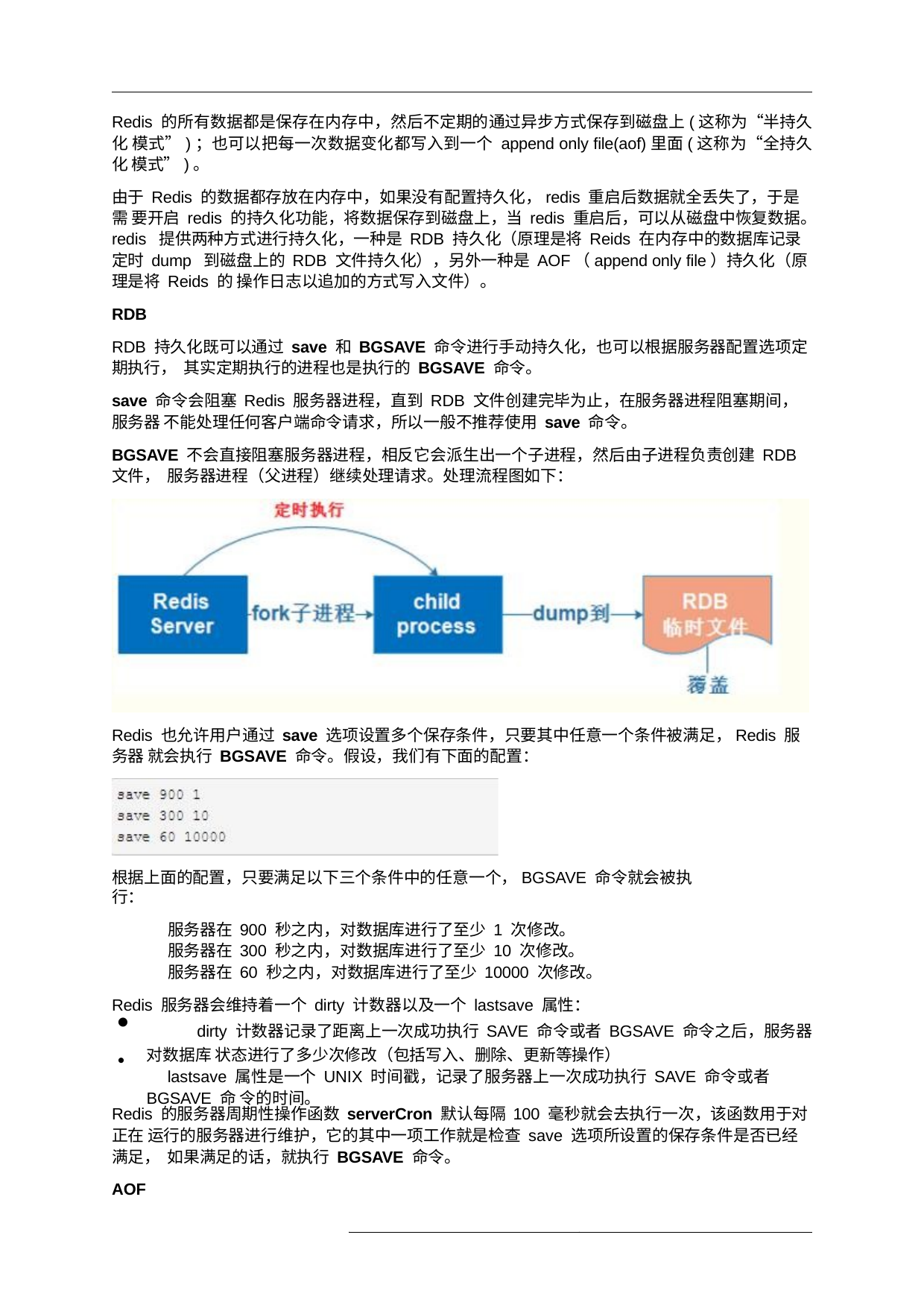

Redis 的所有数据都是保存在内存中，然后不定期的通过异步方式保存到磁盘上(这称为“半持久化 模式”)；也可以把每一次数据变化都写入到一个 append only file(aof)里面(这称为“全持久化 模式”)。
由于 Redis 的数据都存放在内存中，如果没有配置持久化，redis 重启后数据就全丢失了，于是需 要开启 redis 的持久化功能，将数据保存到磁盘上，当 redis 重启后，可以从磁盘中恢复数据。redis  提供两种方式进行持久化，一种是 RDB 持久化（原理是将 Reids 在内存中的数据库记录定时 dump  到磁盘上的 RDB 文件持久化），另外一种是 AOF（append only file）持久化（原理是将 Reids 的 操作日志以追加的方式写入文件）。
RDB
RDB 持久化既可以通过 save 和 BGSAVE 命令进行手动持久化，也可以根据服务器配置选项定期执行，  其实定期执行的进程也是执行的 BGSAVE 命令。
save 命令会阻塞 Redis 服务器进程，直到 RDB 文件创建完毕为止，在服务器进程阻塞期间，服务器 不能处理任何客户端命令请求，所以一般不推荐使用 save 命令。
BGSAVE 不会直接阻塞服务器进程，相反它会派生出一个子进程，然后由子进程负责创建 RDB 文件，  服务器进程（父进程）继续处理请求。处理流程图如下：

Redis 也允许用户通过 save 选项设置多个保存条件，只要其中任意一个条件被满足，Redis 服务器 就会执行 BGSAVE 命令。假设，我们有下面的配置：

根据上面的配置，只要满足以下三个条件中的任意一个，BGSAVE 命令就会被执行：
服务器在 900 秒之内，对数据库进行了至少 1 次修改。
服务器在 300 秒之内，对数据库进行了至少 10 次修改。
服务器在 60 秒之内，对数据库进行了至少 10000 次修改。
Redis 服务器会维持着一个 dirty 计数器以及一个 lastsave 属性：
	dirty 计数器记录了距离上一次成功执行 SAVE 命令或者 BGSAVE 命令之后，服务器对数据库 状态进行了多少次修改（包括写入、删除、更新等操作）
lastsave 属性是一个 UNIX 时间戳，记录了服务器上一次成功执行 SAVE 命令或者 BGSAVE 命 令的时间。
•
Redis 的服务器周期性操作函数 serverCron 默认每隔 100 毫秒就会去执行一次，该函数用于对正在 运行的服务器进行维护，它的其中一项工作就是检查 save 选项所设置的保存条件是否已经满足，  如果满足的话，就执行 BGSAVE 命令。
AOF